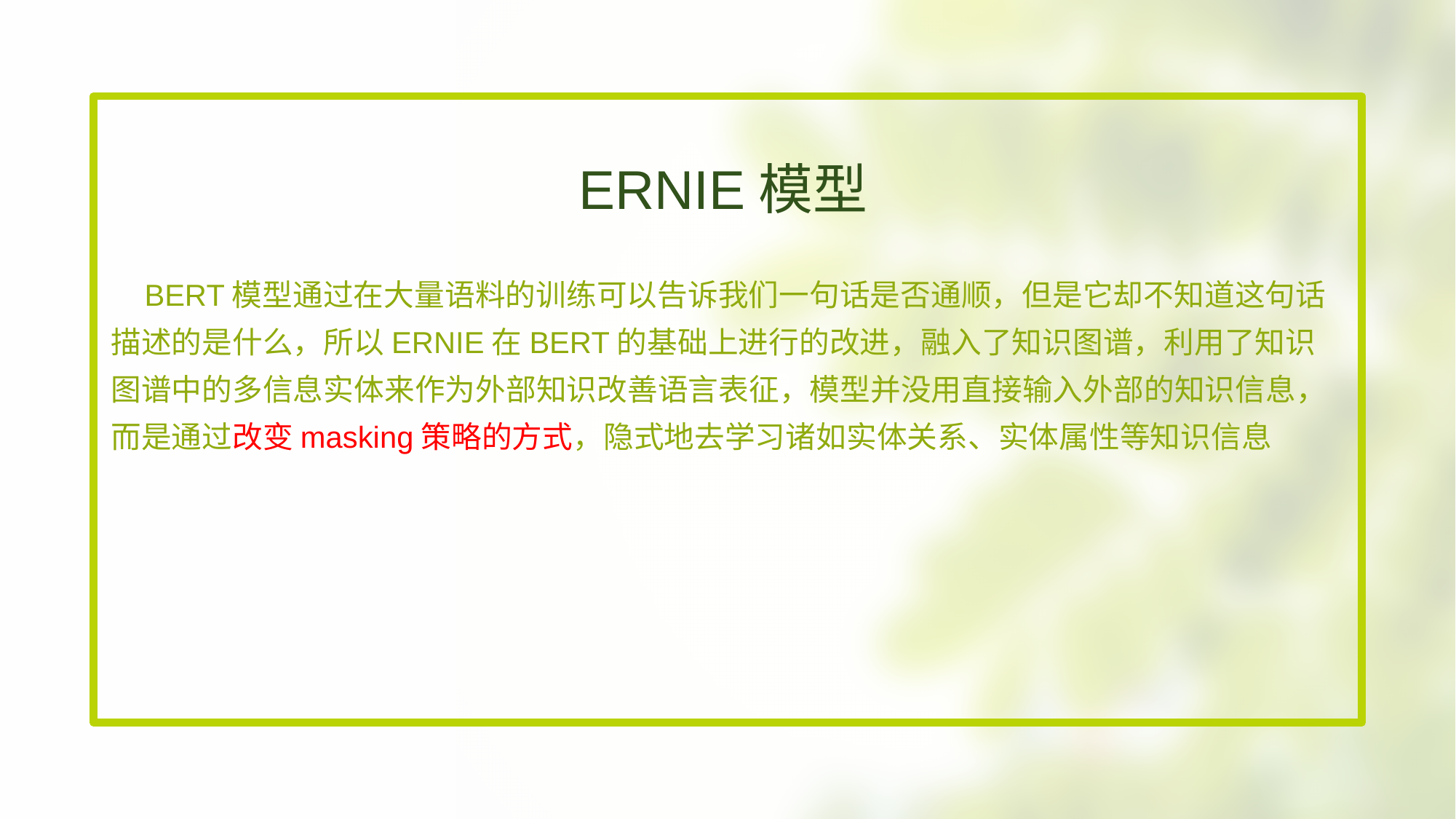

# ERNIE模型
    BERT模型通过在大量语料的训练可以告诉我们一句话是否通顺，但是它却不知道这句话描述的是什么，所以ERNIE在BERT的基础上进行的改进，融入了知识图谱，利用了知识图谱中的多信息实体来作为外部知识改善语言表征，模型并没用直接输入外部的知识信息，而是通过改变masking策略的方式，隐式地去学习诸如实体关系、实体属性等知识信息